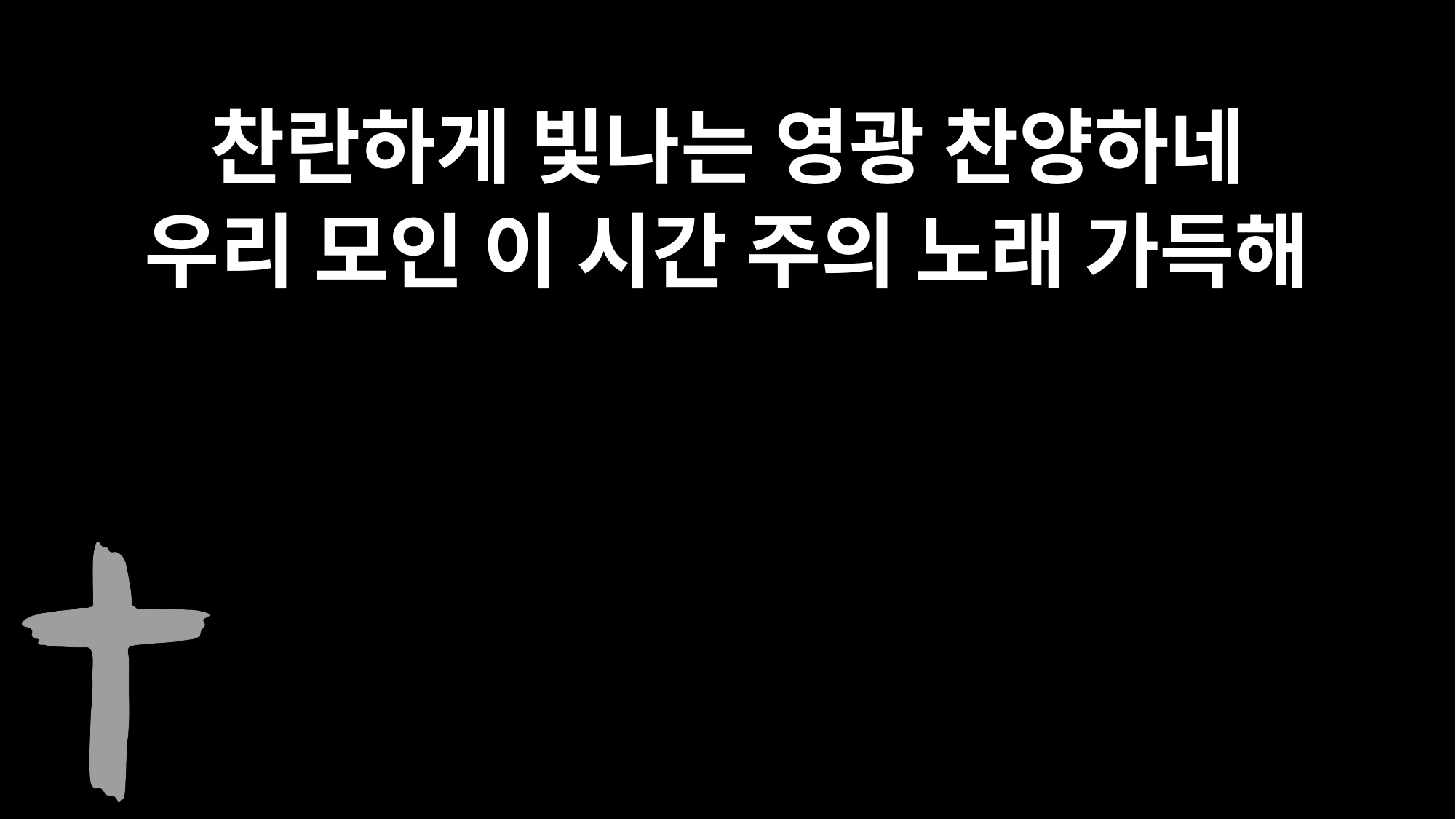

찬란하게 빛나는 영광 찬양하네
우리 모인 이 시간 주의 노래 가득해